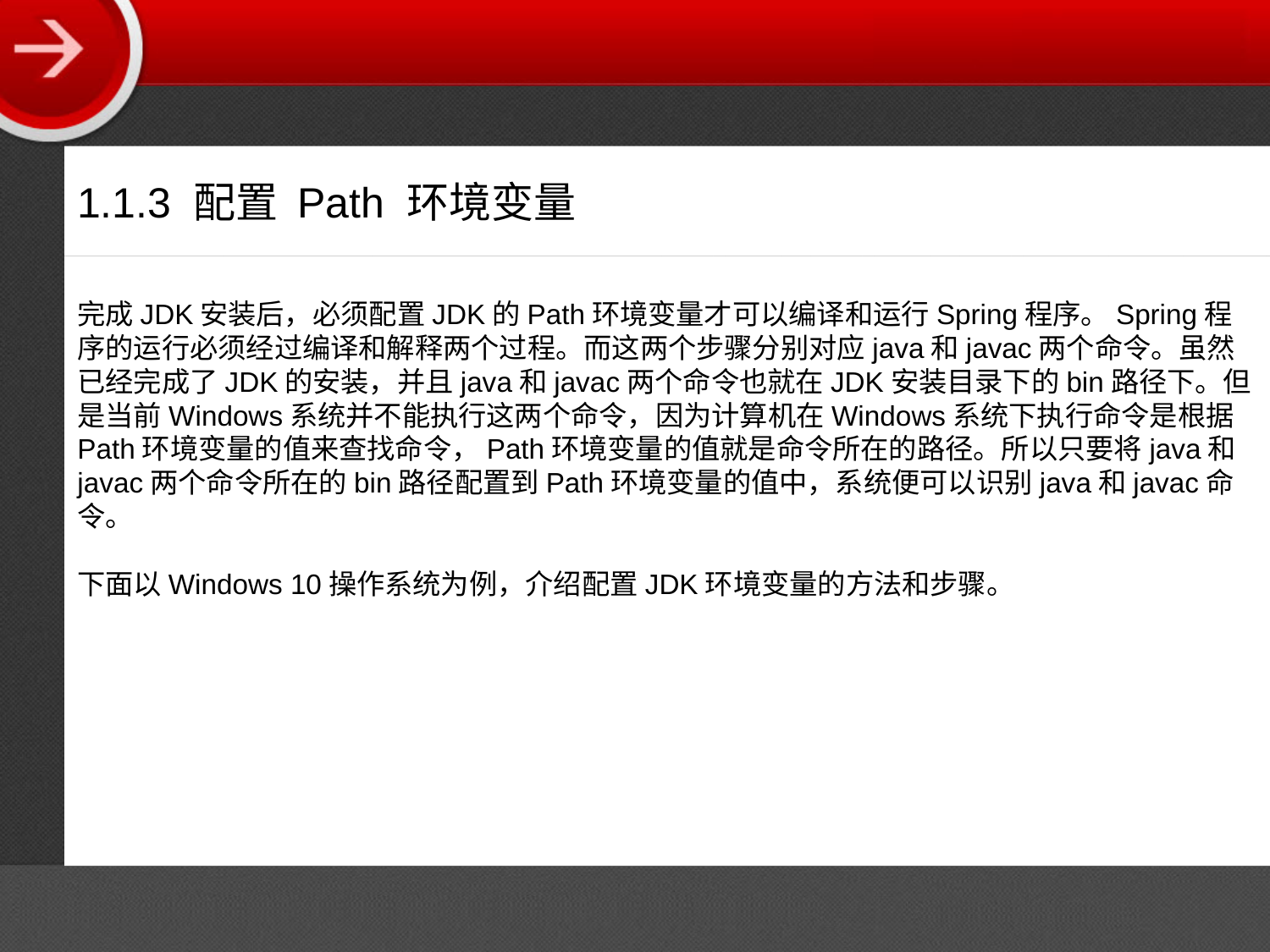

1.1.3 配置 Path 环境变量

完成JDK安装后，必须配置JDK的Path环境变量才可以编译和运行Spring程序。Spring程序的运行必须经过编译和解释两个过程。而这两个步骤分别对应java和javac两个命令。虽然已经完成了JDK的安装，并且java和javac两个命令也就在JDK安装目录下的bin路径下。但是当前Windows系统并不能执行这两个命令，因为计算机在Windows系统下执行命令是根据Path环境变量的值来查找命令，Path环境变量的值就是命令所在的路径。所以只要将java和javac两个命令所在的bin路径配置到Path环境变量的值中，系统便可以识别java和javac命令。

下面以Windows 10操作系统为例，介绍配置JDK环境变量的方法和步骤。